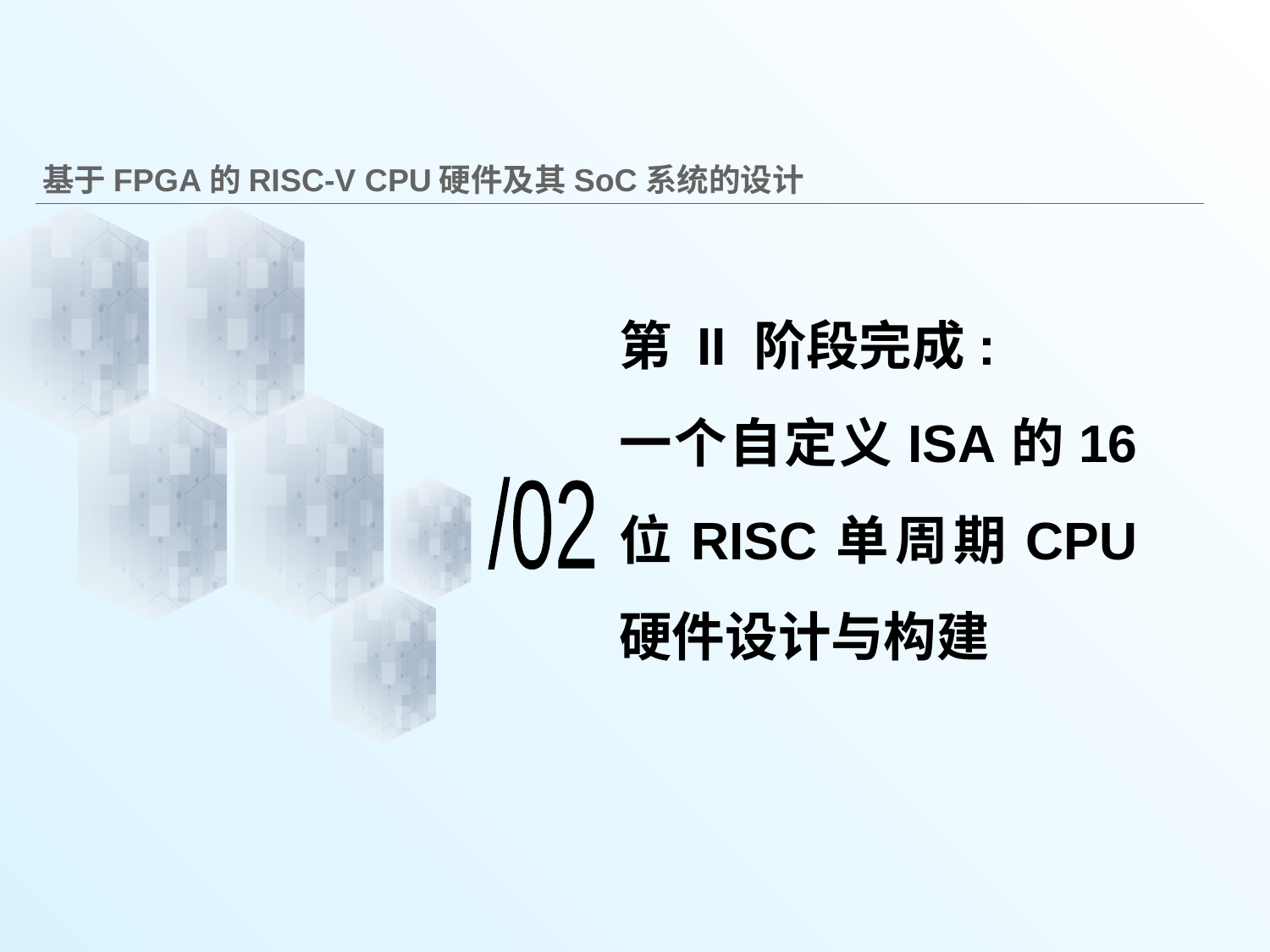

# 基于FPGA的RISC-V CPU硬件及其SoC系统的设计
第 II 阶段完成:
一个自定义ISA的16位RISC单周期CPU硬件设计与构建
/02